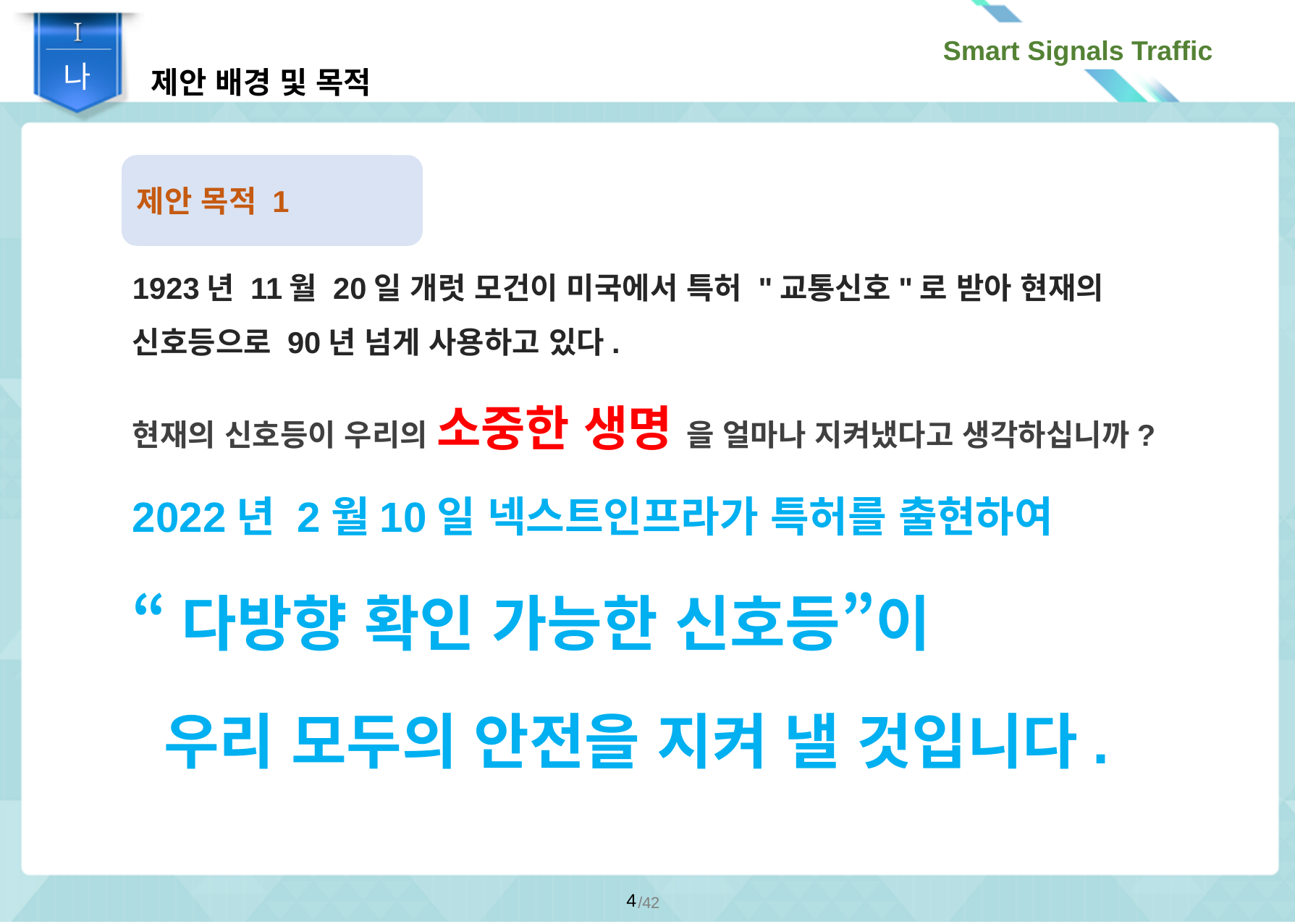

제안 배경 및 목적
나
제안 목적 1
1923년 11월 20일 개럿 모건이 미국에서 특허 "교통신호"로 받아 현재의 신호등으로 90년 넘게 사용하고 있다.
현재의 신호등이 우리의 소중한 생명 을 얼마나 지켜냈다고 생각하십니까?
2022년 2월10일 넥스트인프라가 특허를 출현하여
“다방향 확인 가능한 신호등”이
 우리 모두의 안전을 지켜 낼 것입니다.